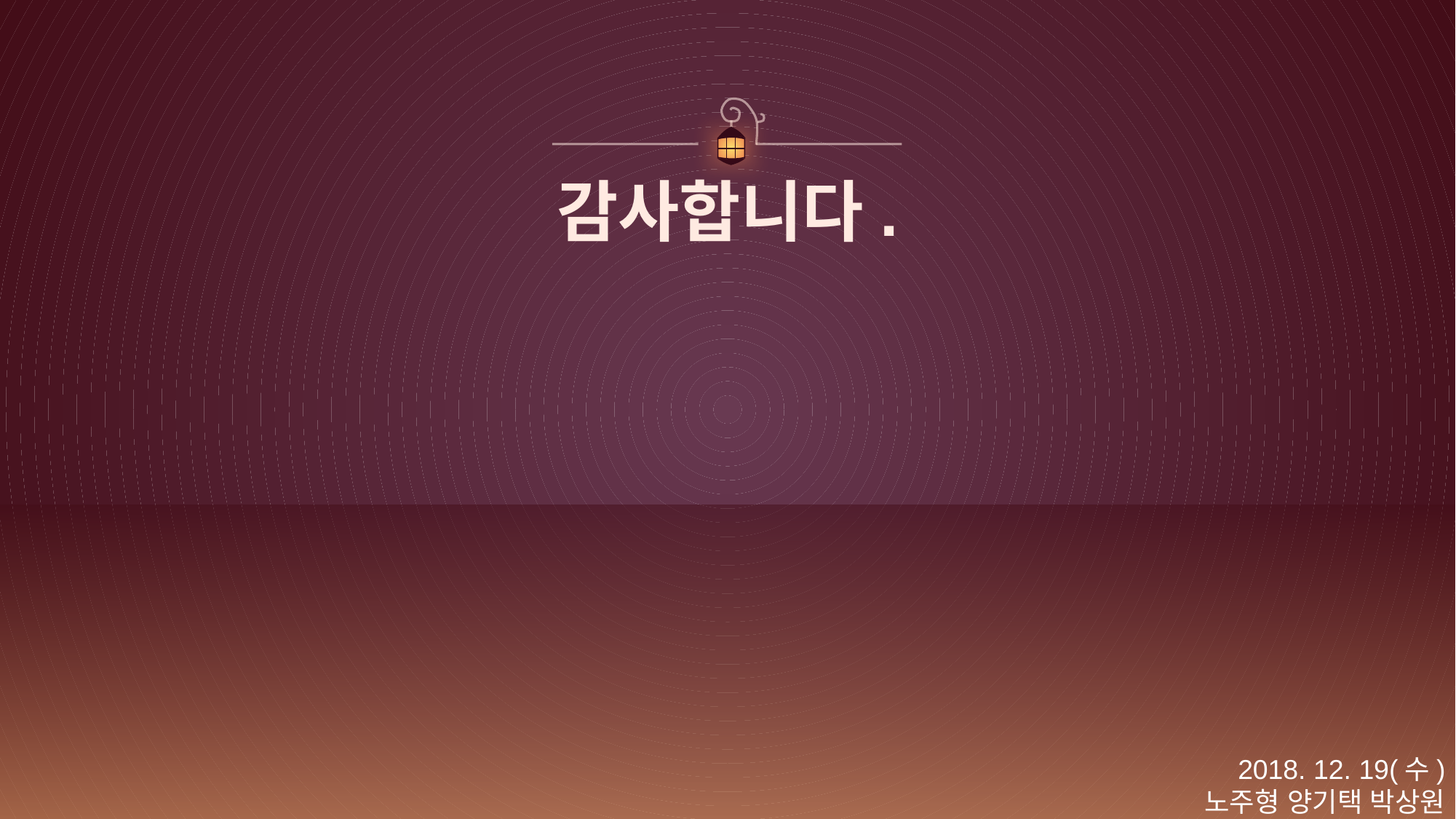

감사합니다.

2018. 12. 19(수)
노주형 양기택 박상원